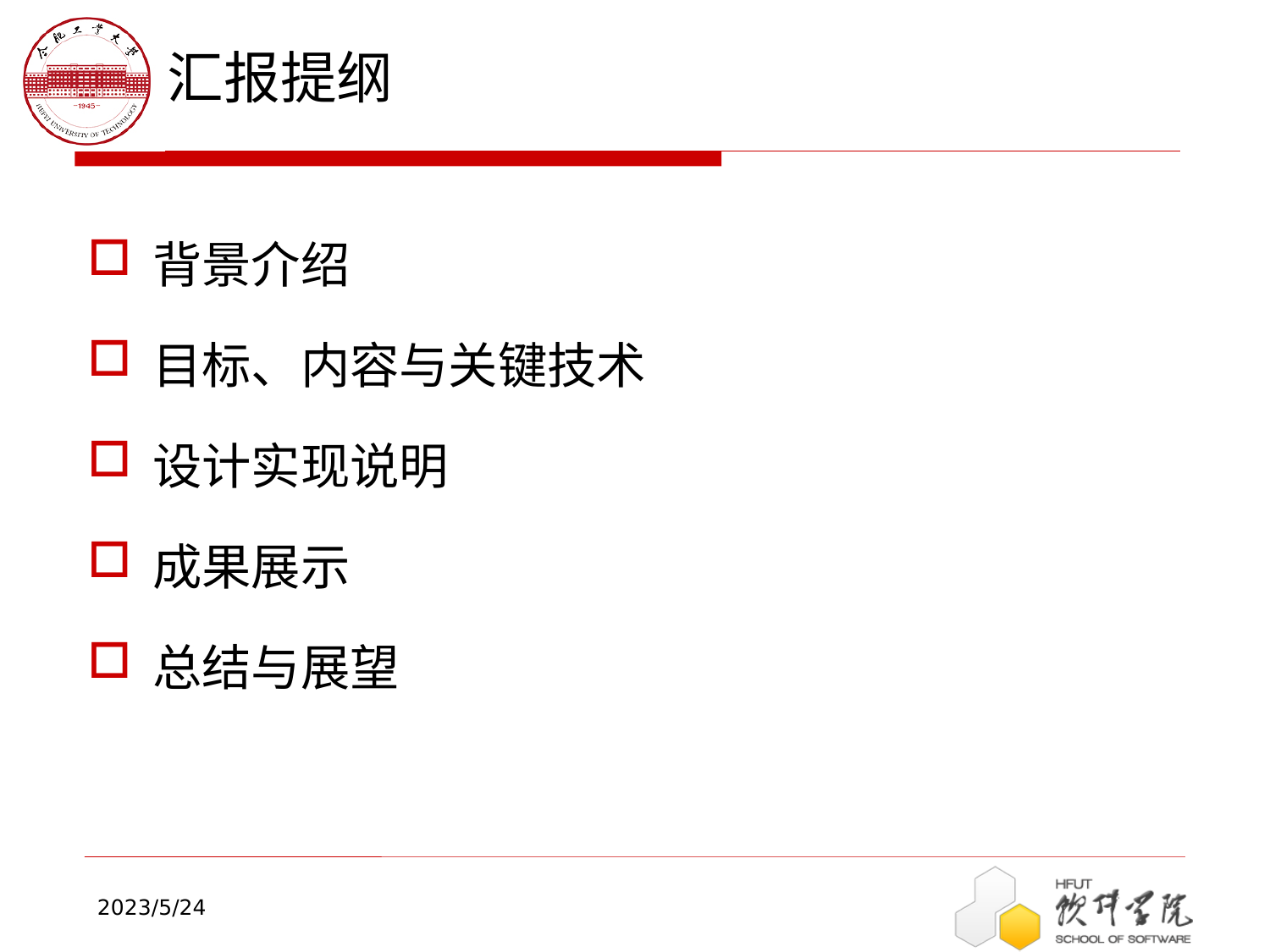

汇报提纲
背景介绍
目标、内容与关键技术
设计实现说明
成果展示
总结与展望